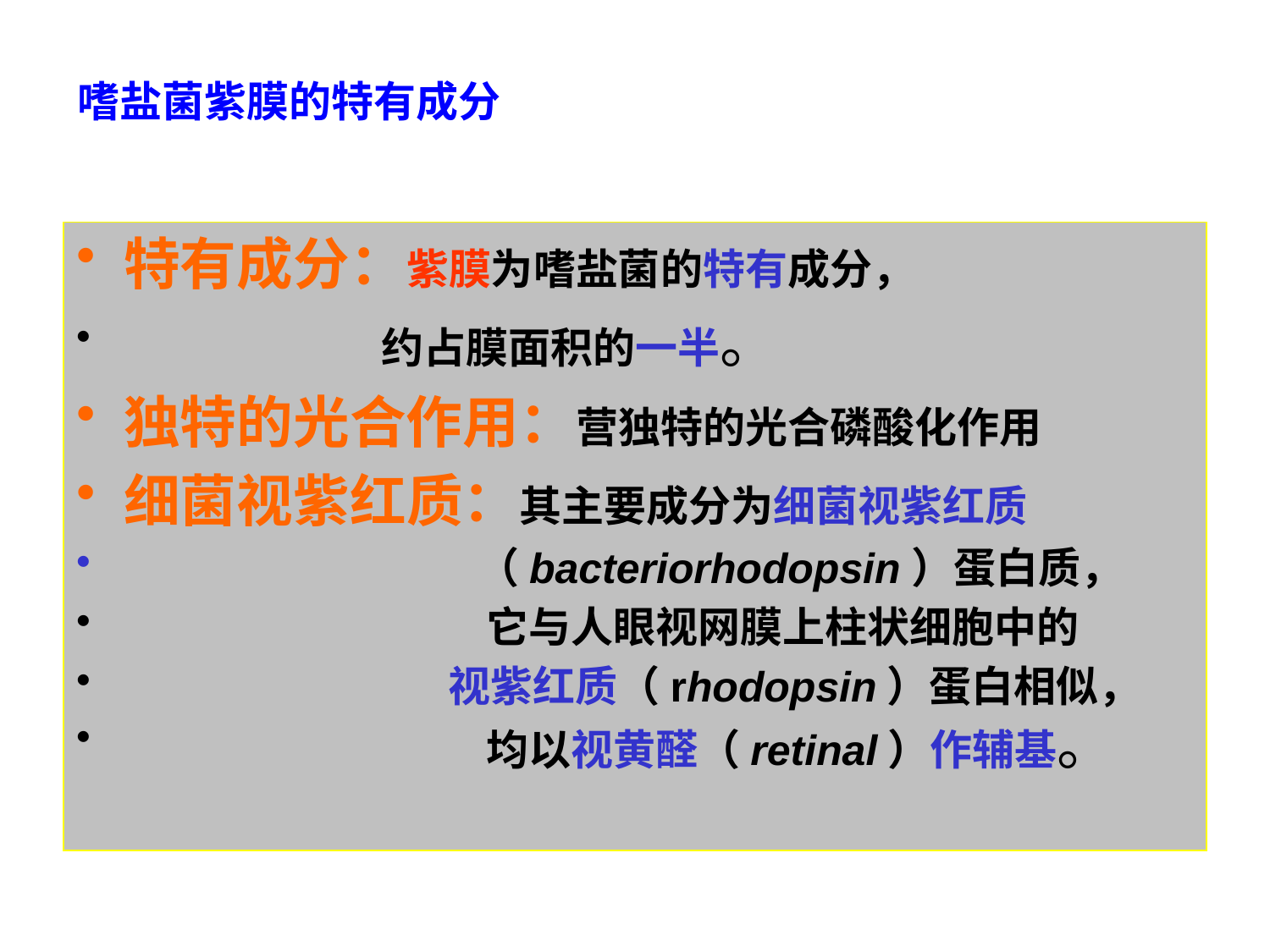

# 嗜盐菌紫膜的特有成分
特有成分：紫膜为嗜盐菌的特有成分，
                          约占膜面积的一半。
独特的光合作用：营独特的光合磷酸化作用
细菌视紫红质：其主要成分为细菌视紫红质
                                    （bacteriorhodopsin）蛋白质，
                                     它与人眼视网膜上柱状细胞中的
                                 视紫红质（rhodopsin）蛋白相似，
                                     均以视黄醛（retinal）作辅基。